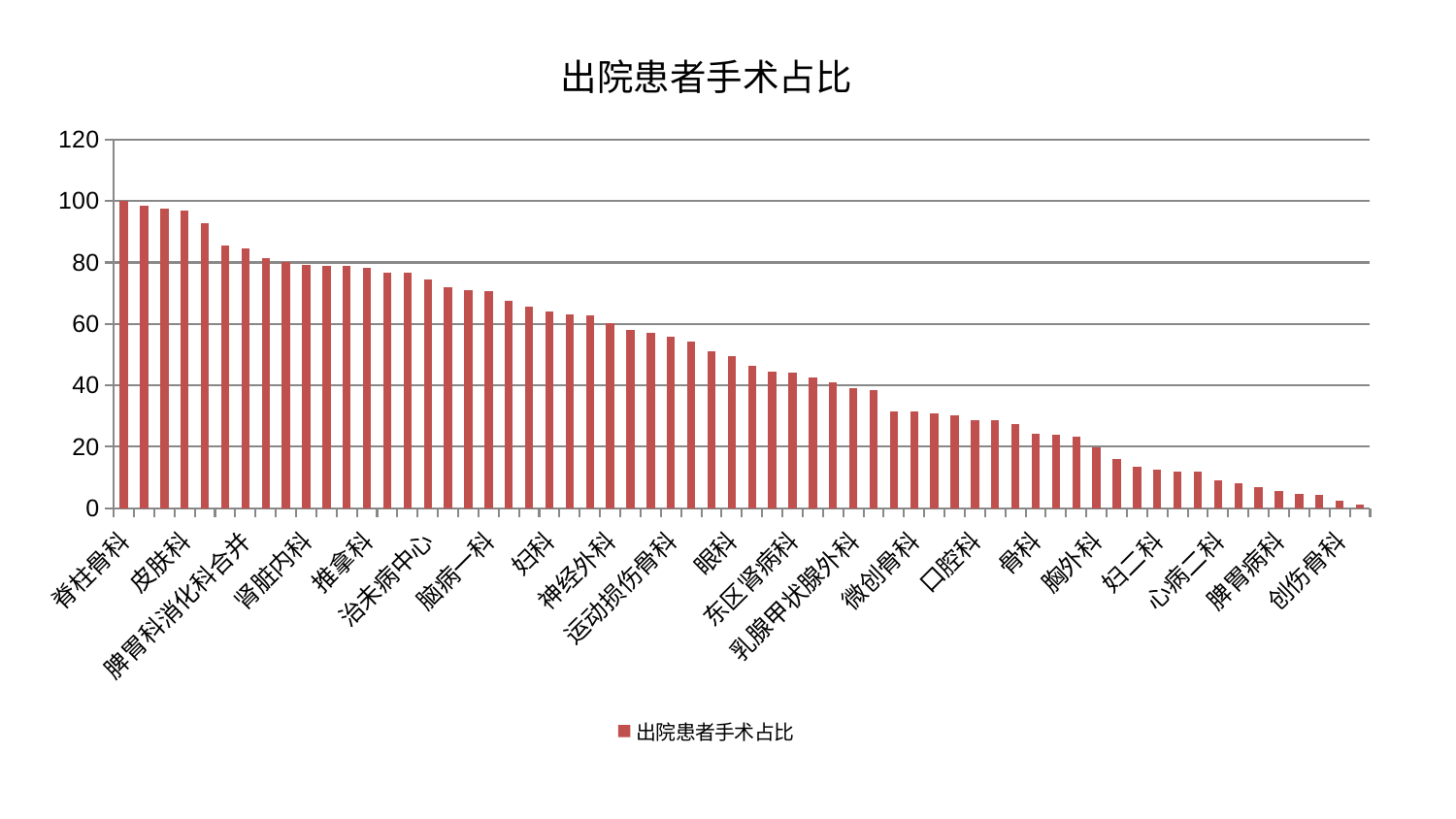

### Chart: 出院患者手术占比

| Category | 出院患者手术占比 |
|---|---|
| 脊柱骨科 | 100.0 |
| 神经内科 | 98.61919939723552 |
| 消化内科 | 97.57690231487894 |
| 皮肤科 | 96.95515324954641 |
| 儿科 | 92.95518347529406 |
| 肝病科 | 85.63968425799702 |
| 脾胃科消化科合并 | 84.66096120942902 |
| 泌尿外科 | 81.32872176307123 |
| 东区重症医学科 | 80.23372290557914 |
| 肾脏内科 | 79.07440801819432 |
| 康复科 | 78.88231853773135 |
| 美容皮肤科 | 78.84710752317557 |
| 推拿科 | 78.35631468189882 |
| 肛肠科 | 76.75267854511806 |
| 肝胆外科 | 76.5512276130637 |
| 治未病中心 | 74.52431548415096 |
| 西区重症医学科 | 72.05613317666425 |
| 中医外治中心 | 70.99287538363502 |
| 脑病一科 | 70.77665901962648 |
| 身心医学科 | 67.48412203275957 |
| 呼吸内科 | 65.54006015423215 |
| 妇科 | 64.16280690859435 |
| 显微骨科 | 63.22382554578197 |
| 针灸科 | 62.87683745283905 |
| 神经外科 | 60.22510817581622 |
| 风湿病科 | 58.0604495078456 |
| 产科 | 57.044199921071346 |
| 运动损伤骨科 | 55.744048703550696 |
| 心血管内科 | 54.263863111270425 |
| 老年医学科 | 51.14262013411054 |
| 眼科 | 49.51058482122218 |
| 心病三科 | 46.477618398198395 |
| 心病四科 | 44.62684981471236 |
| 东区肾病科 | 44.16672642248635 |
| 中医经典科 | 42.55930837003577 |
| 内分泌科 | 41.122830088981885 |
| 乳腺甲状腺外科 | 39.1268398312899 |
| 肿瘤内科 | 38.56542595345627 |
| 医院 | 31.593139655735424 |
| 微创骨科 | 31.540904620312325 |
| 心病一科 | 30.738734304087938 |
| 重症医学科 | 30.158666031441015 |
| 口腔科 | 28.622944812302734 |
| 小儿骨科 | 28.54572400810921 |
| 小儿推拿科 | 27.51955776677859 |
| 骨科 | 24.176460038514012 |
| 关节骨科 | 24.05958086349074 |
| 周围血管科 | 23.366111844970145 |
| 胸外科 | 19.813736339541787 |
| 耳鼻喉科 | 16.01283514389775 |
| 妇科妇二科合并 | 13.647903057653613 |
| 妇二科 | 12.60253068097861 |
| 脑病二科 | 12.066941039386805 |
| 综合内科 | 12.016073761056383 |
| 心病二科 | 9.233560553133161 |
| 男科 | 8.000456418699946 |
| 血液科 | 6.933048115703113 |
| 脾胃病科 | 5.5743100211767524 |
| 脑病三科 | 4.5672010678367485 |
| 肾病科 | 4.452105246093591 |
| 创伤骨科 | 2.570922172800302 |
| 普通外科 | 1.3484521974835906 |
218